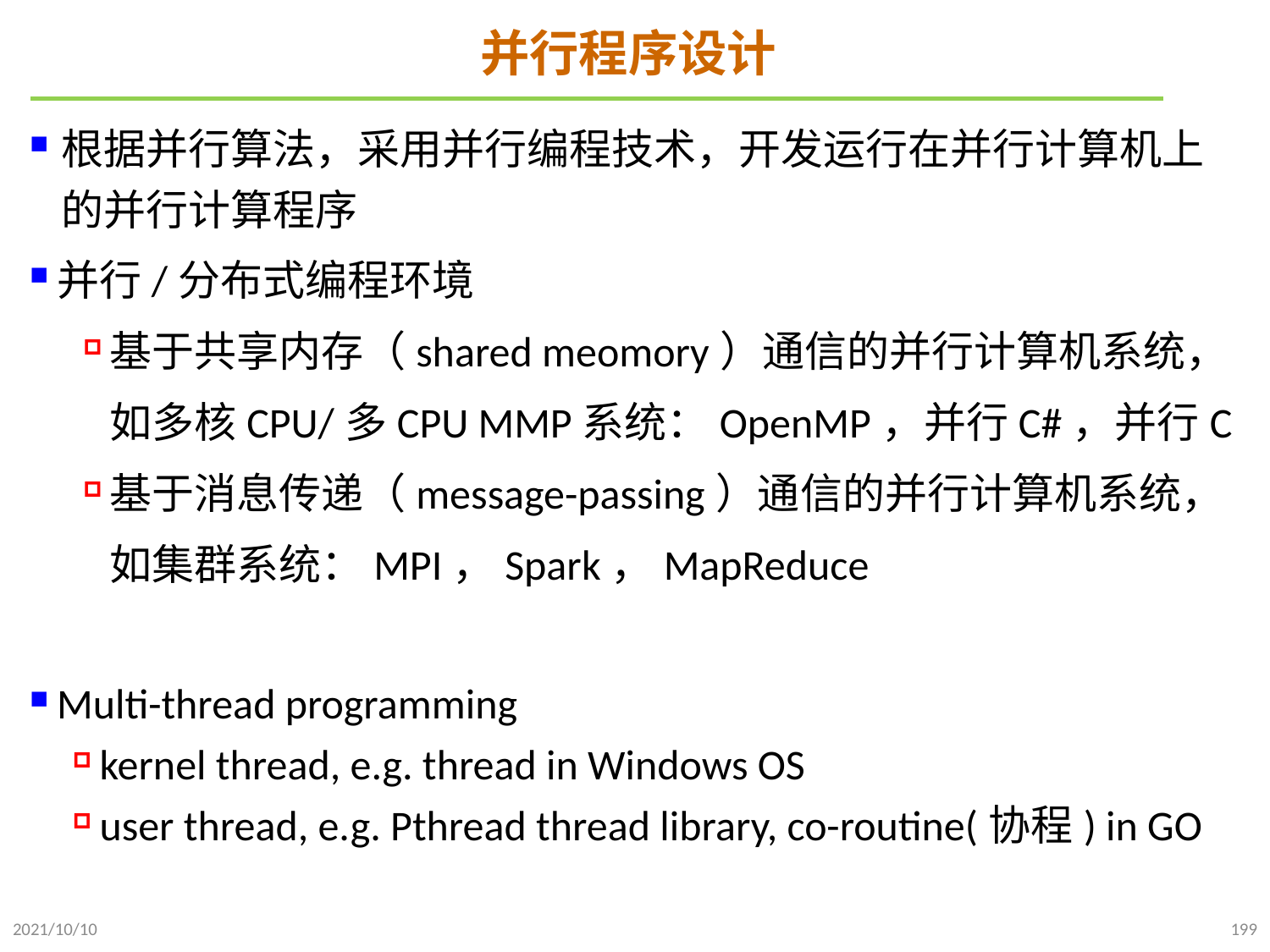

# 并行程序设计
根据并行算法，采用并行编程技术，开发运行在并行计算机上的并行计算程序
并行/分布式编程环境
基于共享内存（shared meomory）通信的并行计算机系统，如多核CPU/多CPU MMP系统：OpenMP，并行C#，并行C
基于消息传递（message-passing）通信的并行计算机系统，如集群系统：MPI，Spark，MapReduce

Multi-thread programming
kernel thread, e.g. thread in Windows OS
user thread, e.g. Pthread thread library, co-routine(协程) in GO

2021/10/10
199